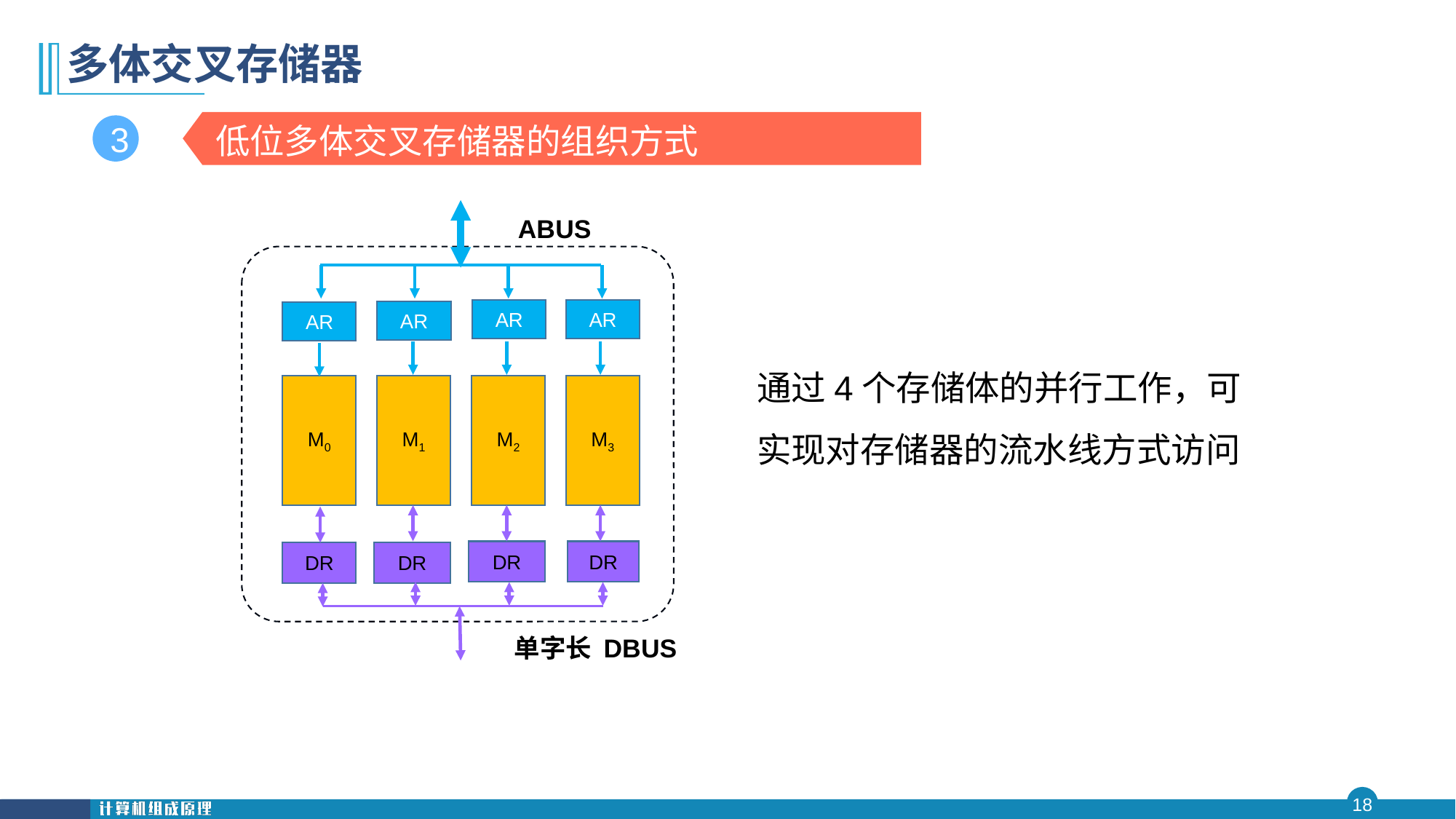

第四 章
# 多体交叉存储器

低位多体交叉存储器的组织方式
3
ABUS

AR
AR
AR
AR
通过4个存储体的并行工作，可实现对存储器的流水线方式访问
M0
M1
M2
M3
DR
DR
DR
DR
单字长 DBUS